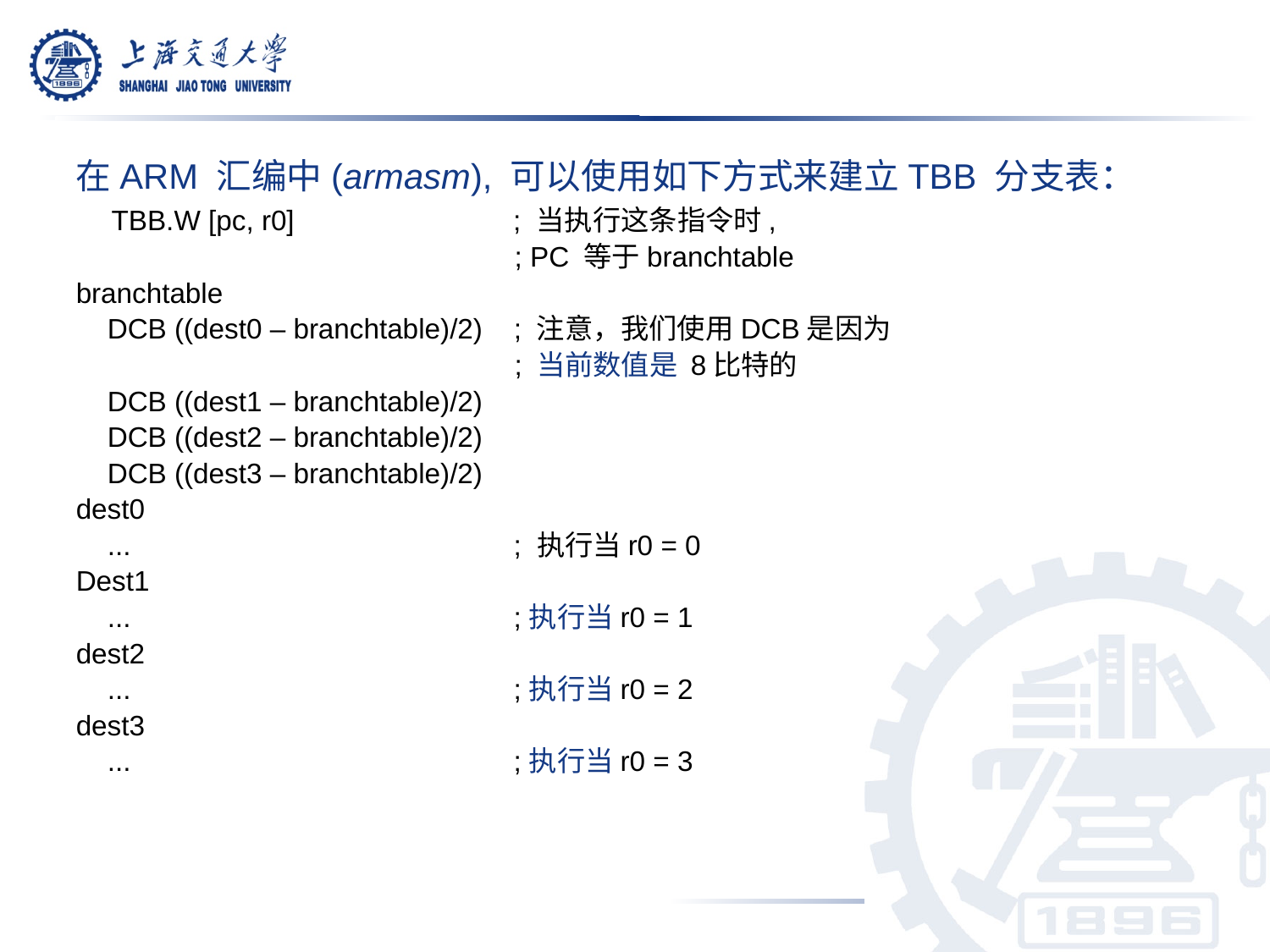

在ARM 汇编中(armasm), 可以使用如下方式来建立TBB 分支表：
    TBB.W [pc, r0]                            ; 当执行这条指令时,
                                                        ; PC 等于branchtable
branchtable
    DCB ((dest0 – branchtable)/2)    ; 注意，我们使用DCB是因为
                                                        ; 当前数值是 8比特的
    DCB ((dest1 – branchtable)/2)
    DCB ((dest2 – branchtable)/2)
    DCB ((dest3 – branchtable)/2)
dest0
    ...                                                 ; 执行当r0 = 0
Dest1
    ...                                                 ;执行当r0 = 1
dest2
    ...                                                 ;执行当r0 = 2
dest3
    ...                                                 ;执行当r0 = 3